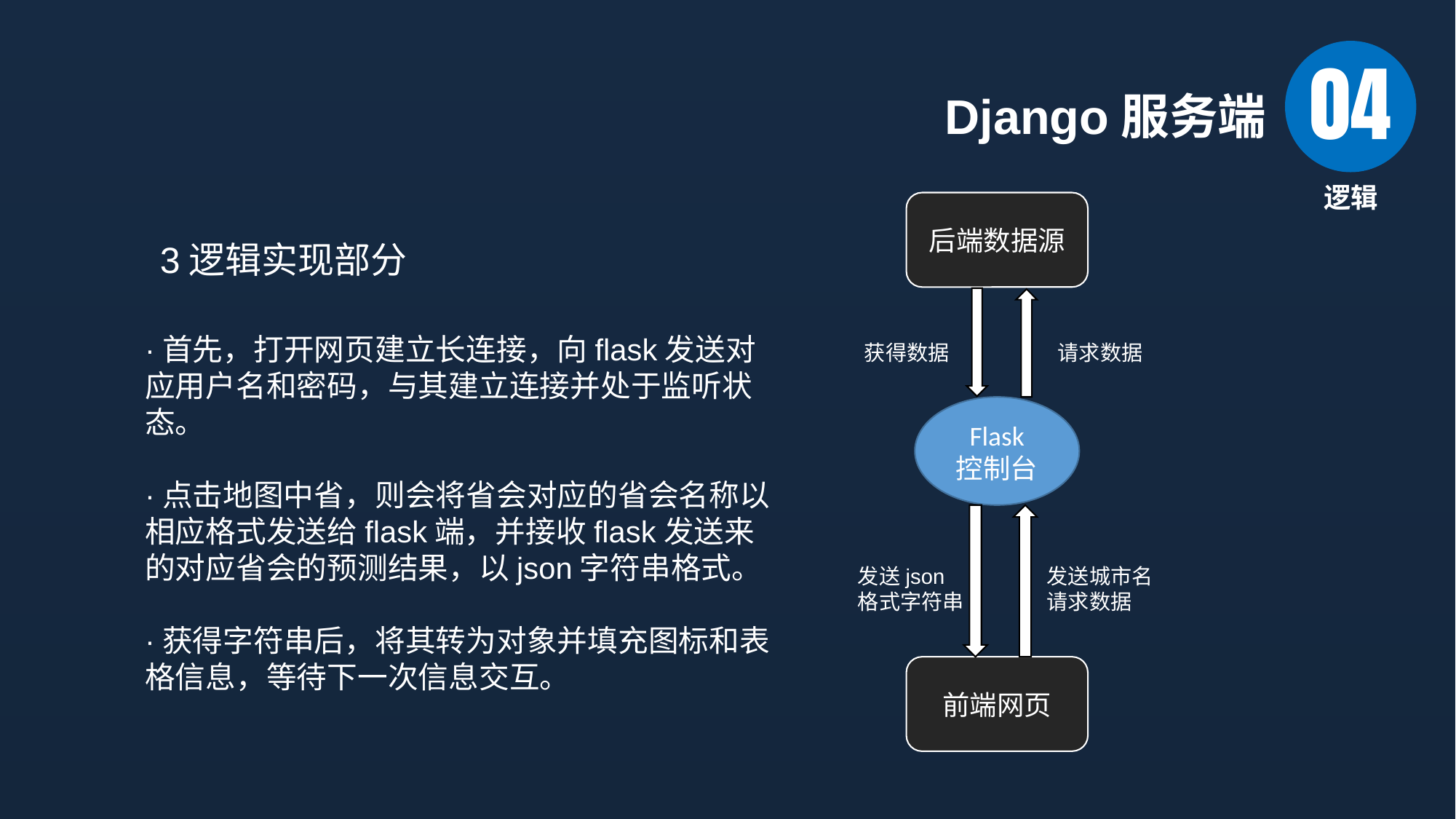

04
Django服务端
逻辑
后端数据源
3逻辑实现部分

·首先，打开网页建立长连接，向flask发送对应用户名和密码，与其建立连接并处于监听状态。

·点击地图中省，则会将省会对应的省会名称以相应格式发送给flask端，并接收flask发送来的对应省会的预测结果，以json字符串格式。

·获得字符串后，将其转为对象并填充图标和表格信息，等待下一次信息交互。
请求数据
获得数据
Flask
控制台

发送json格式字符串
发送城市名
请求数据
前端网页